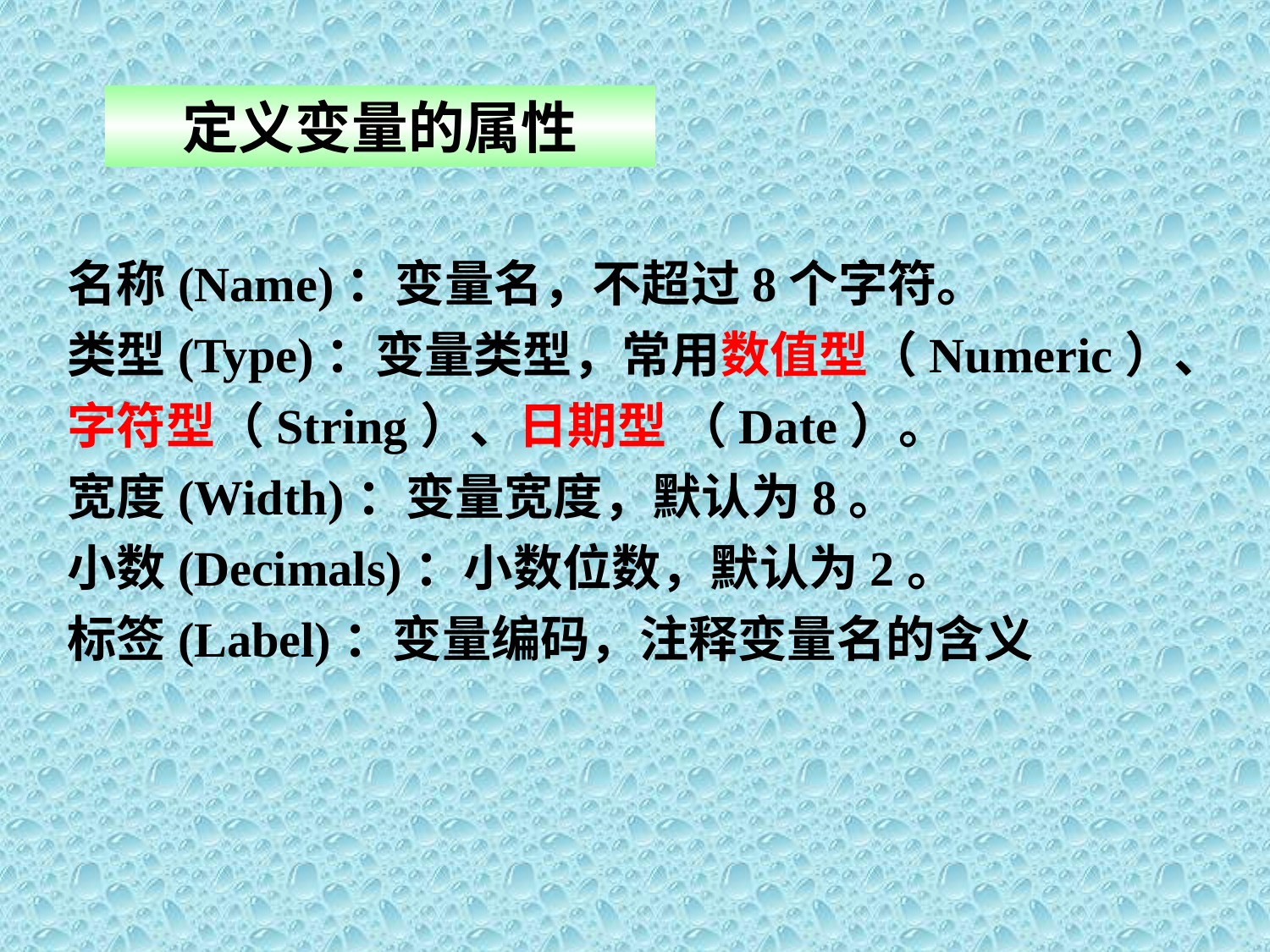

定义变量的属性
名称(Name)：变量名，不超过8个字符。
类型(Type)：变量类型，常用数值型（Numeric）、字符型（String）、日期型 （Date）。
宽度(Width)：变量宽度，默认为8。
小数(Decimals)：小数位数，默认为2。
标签(Label)：变量编码，注释变量名的含义